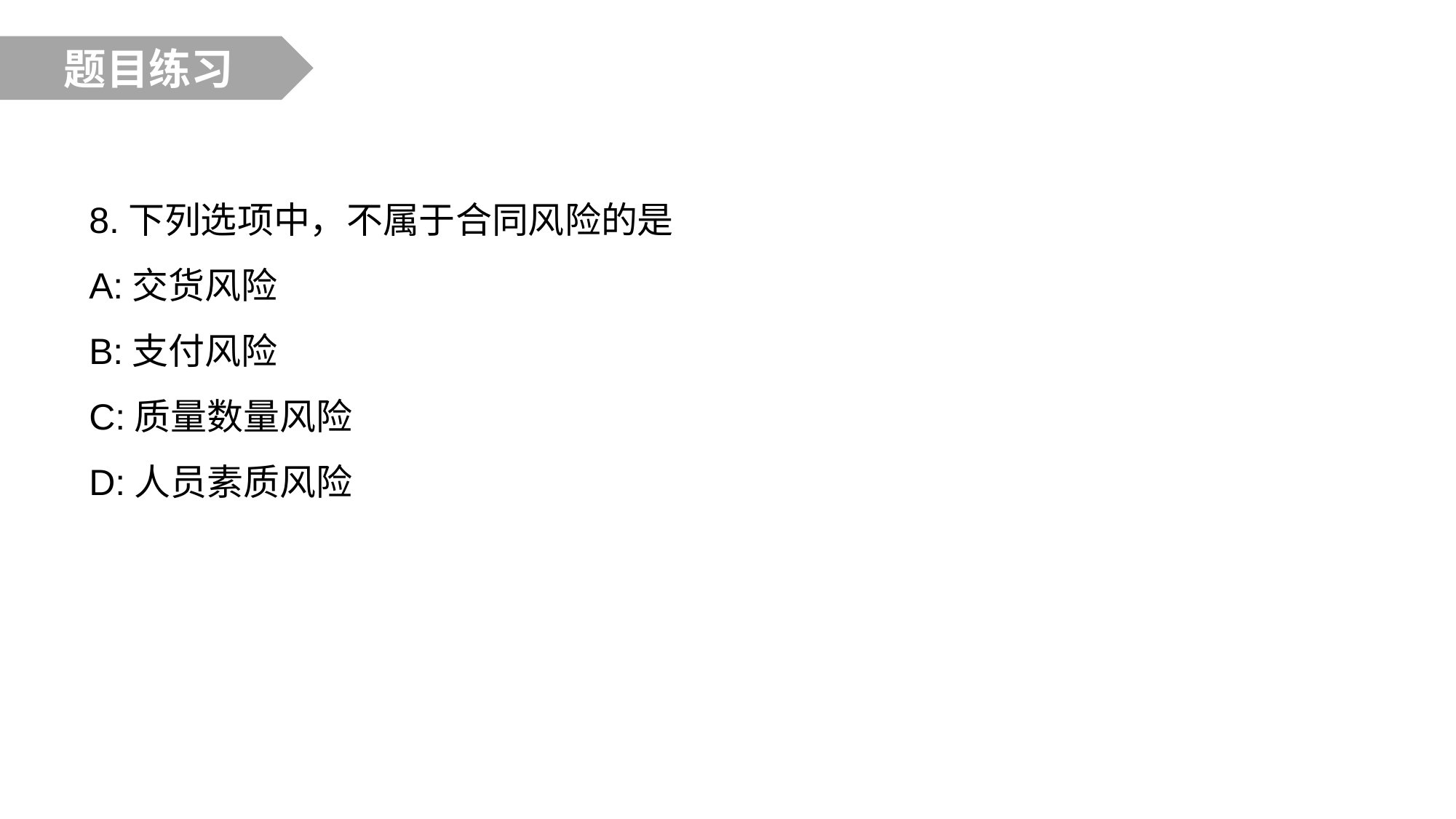

题目练习
8.下列选项中，不属于合同风险的是
A:交货风险
B:支付风险
C:质量数量风险
D:人员素质风险